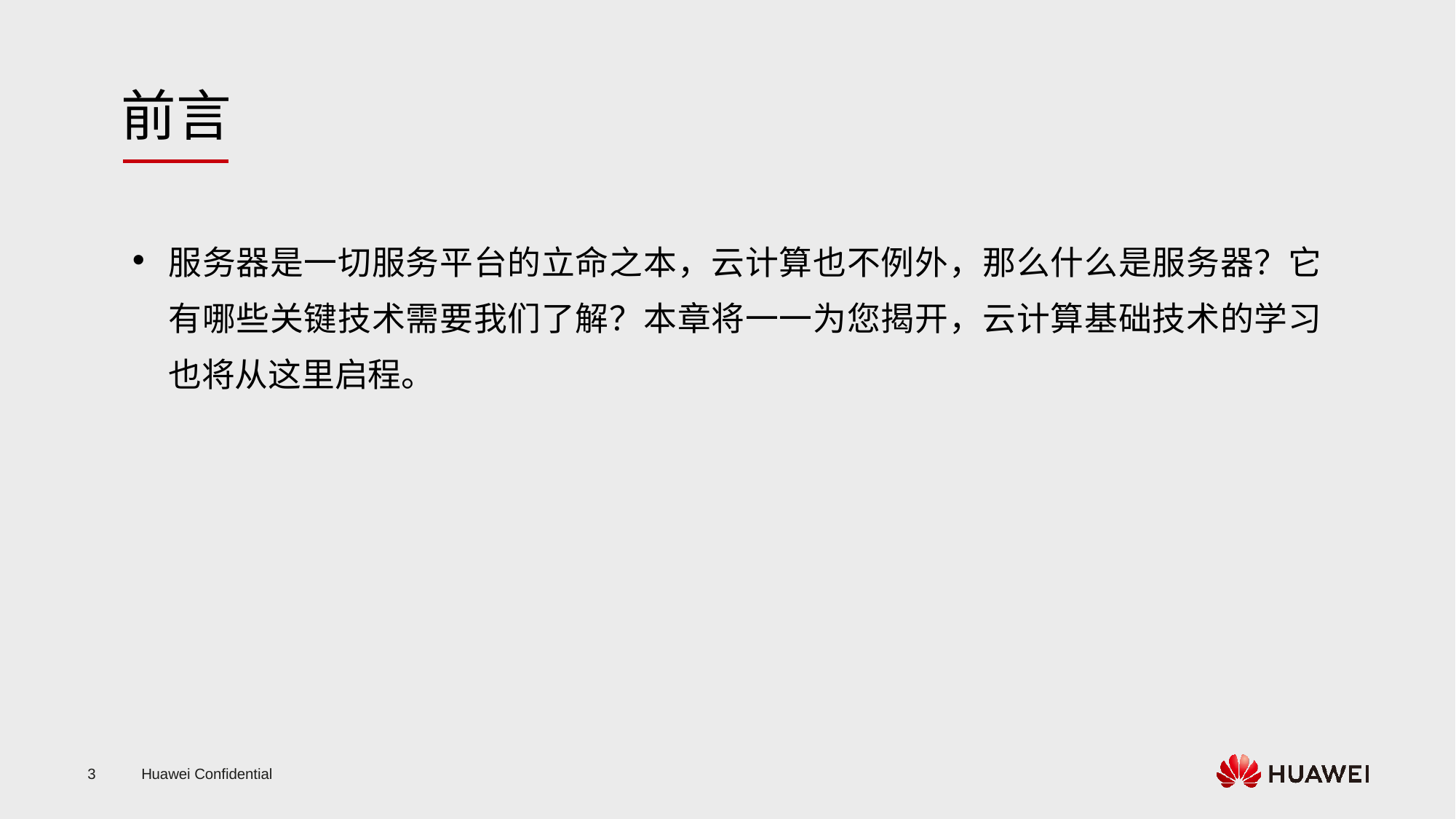

服务器是一切服务平台的立命之本，云计算也不例外，那么什么是服务器？它有哪些关键技术需要我们了解？本章将一一为您揭开，云计算基础技术的学习也将从这里启程。